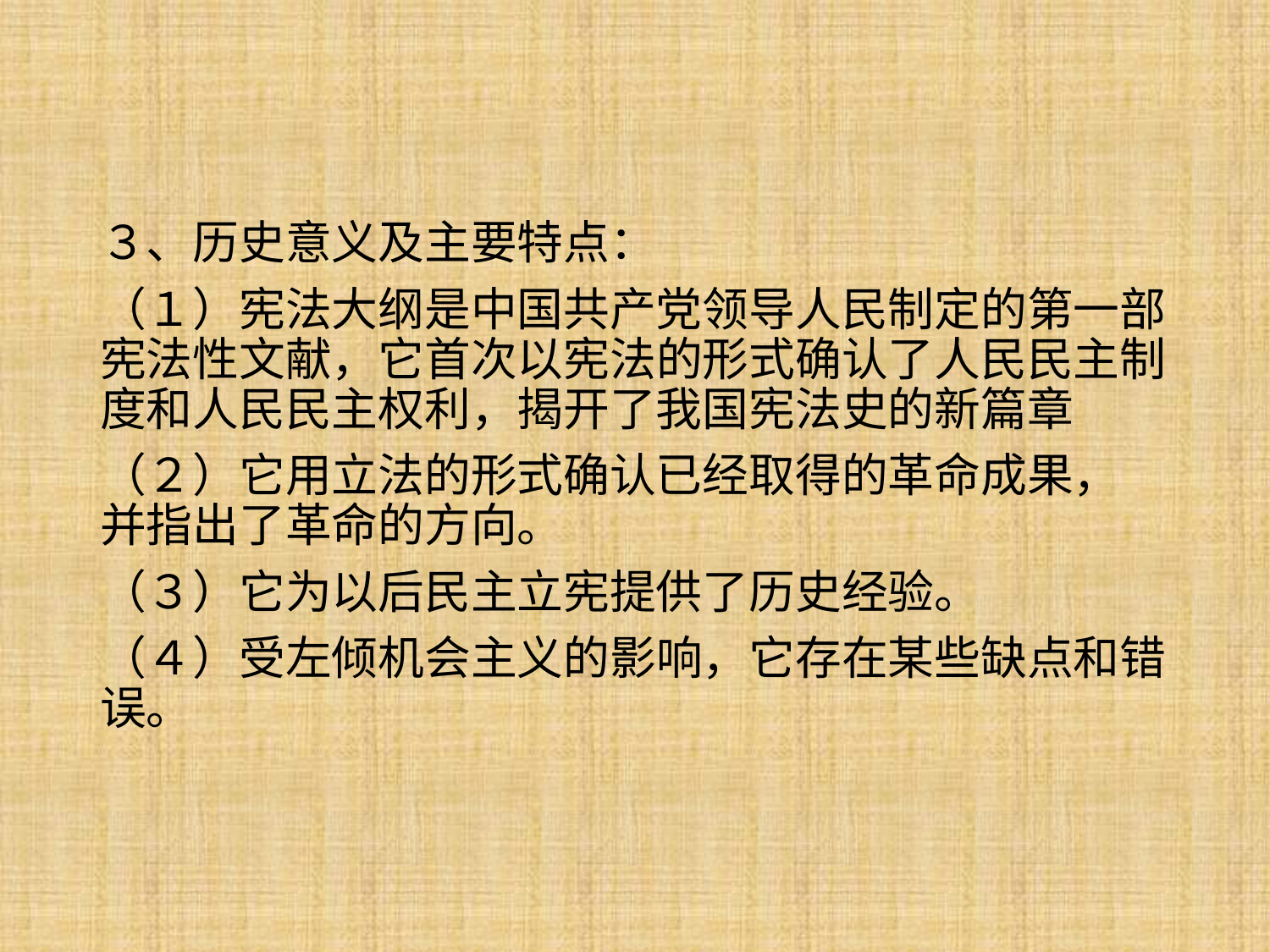

３、历史意义及主要特点：
（１）宪法大纲是中国共产党领导人民制定的第一部宪法性文献，它首次以宪法的形式确认了人民民主制度和人民民主权利，揭开了我国宪法史的新篇章
（２）它用立法的形式确认已经取得的革命成果， 并指出了革命的方向。
（３）它为以后民主立宪提供了历史经验。
（４）受左倾机会主义的影响，它存在某些缺点和错误。